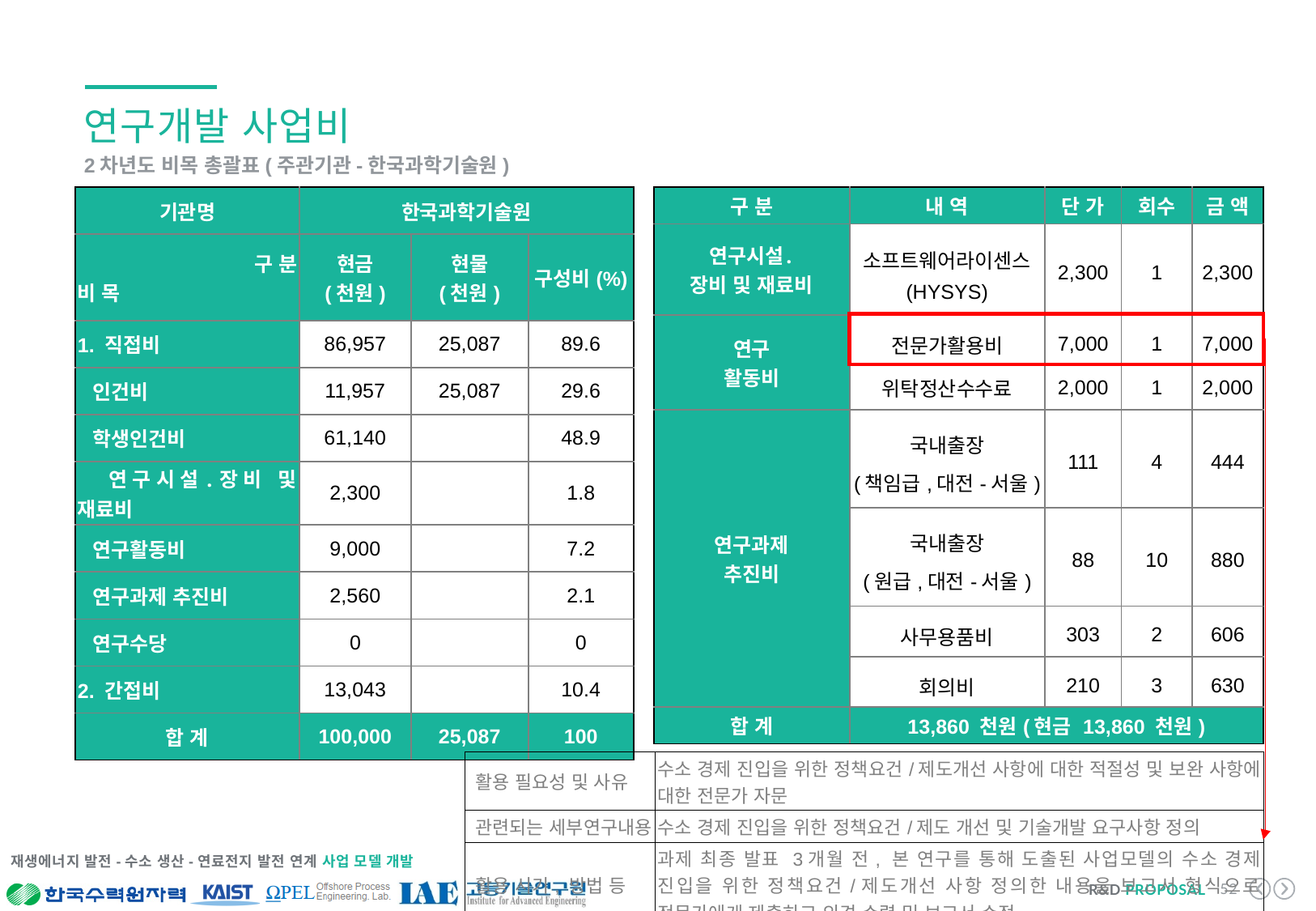

연구개발 사업비
2차년도 비목 총괄표(주관기관-한국과학기술원)
| 기관명 | 한국과학기술원 |  |  |
| --- | --- | --- | --- |
| 구 분 비 목 | 현금 (천원) | 현물 (천원) | 구성비(%) |
| 1. 직접비 | 86,957 | 25,087 | 89.6 |
| 인건비 | 11,957 | 25,087 | 29.6 |
| 학생인건비 | 61,140 |  | 48.9 |
| 연구시설․장비 및 재료비 | 2,300 |  | 1.8 |
| 연구활동비 | 9,000 |  | 7.2 |
| 연구과제 추진비 | 2,560 |  | 2.1 |
| 연구수당 | 0 |  | 0 |
| 2. 간접비 | 13,043 |  | 10.4 |
| 합 계 | 100,000 | 25,087 | 100 |
| 구 분 | 내 역 | 단 가 | 회수 | 금 액 |
| --- | --- | --- | --- | --- |
| 연구시설․ 장비 및 재료비 | 소프트웨어라이센스 (HYSYS) | 2,300 | 1 | 2,300 |
| 연구 활동비 | 전문가활용비 | 7,000 | 1 | 7,000 |
|  | 위탁정산수수료 | 2,000 | 1 | 2,000 |
| 연구과제 추진비 | 국내출장 (책임급,대전-서울) | 111 | 4 | 444 |
|  | 국내출장 (원급,대전-서울) | 88 | 10 | 880 |
|  | 사무용품비 | 303 | 2 | 606 |
|  | 회의비 | 210 | 3 | 630 |
| 합 계 | 13,860 천원(현금 13,860 천원) |  |  |  |

| 활용 필요성 및 사유 | 수소 경제 진입을 위한 정책요건/제도개선 사항에 대한 적절성 및 보완 사항에 대한 전문가 자문 |
| --- | --- |
| 관련되는 세부연구내용 | 수소 경제 진입을 위한 정책요건/제도 개선 및 기술개발 요구사항 정의 |
| 활용 시기, 방법 등 | 과제 최종 발표 3개월 전, 본 연구를 통해 도출된 사업모델의 수소 경제 진입을 위한 정책요건/제도개선 사항 정의한 내용을 보고서 형식으로 전문가에게 제출하고 의견 수렴 및 보고서 수정 |